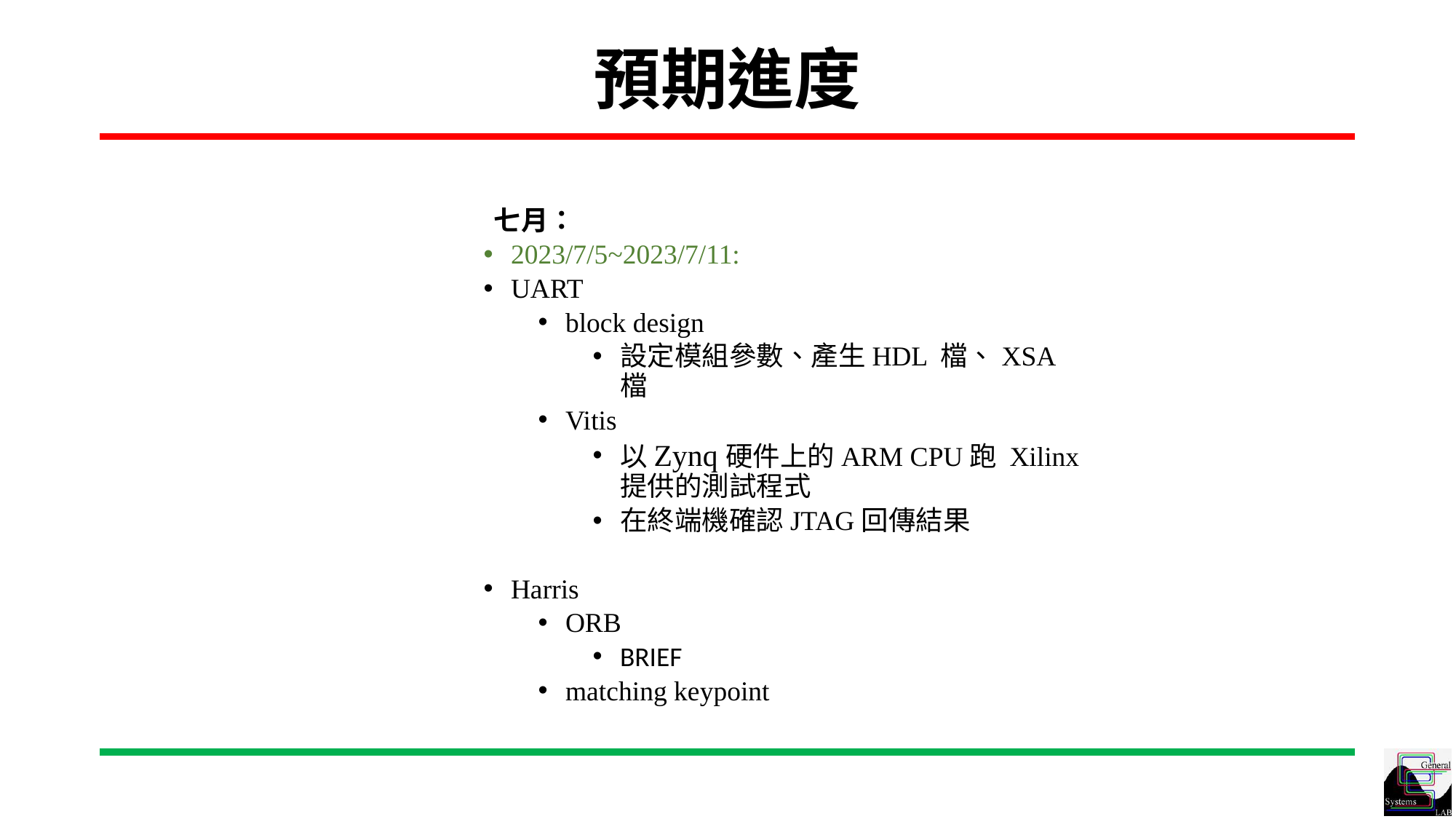

# 預期進度
七月：
2023/7/5~2023/7/11:
UART
block design
設定模組參數、產生HDL 檔、XSA檔
Vitis
以Zynq硬件上的ARM CPU跑 Xilinx提供的測試程式
在終端機確認JTAG回傳結果

Harris
ORB
BRIEF
matching keypoint